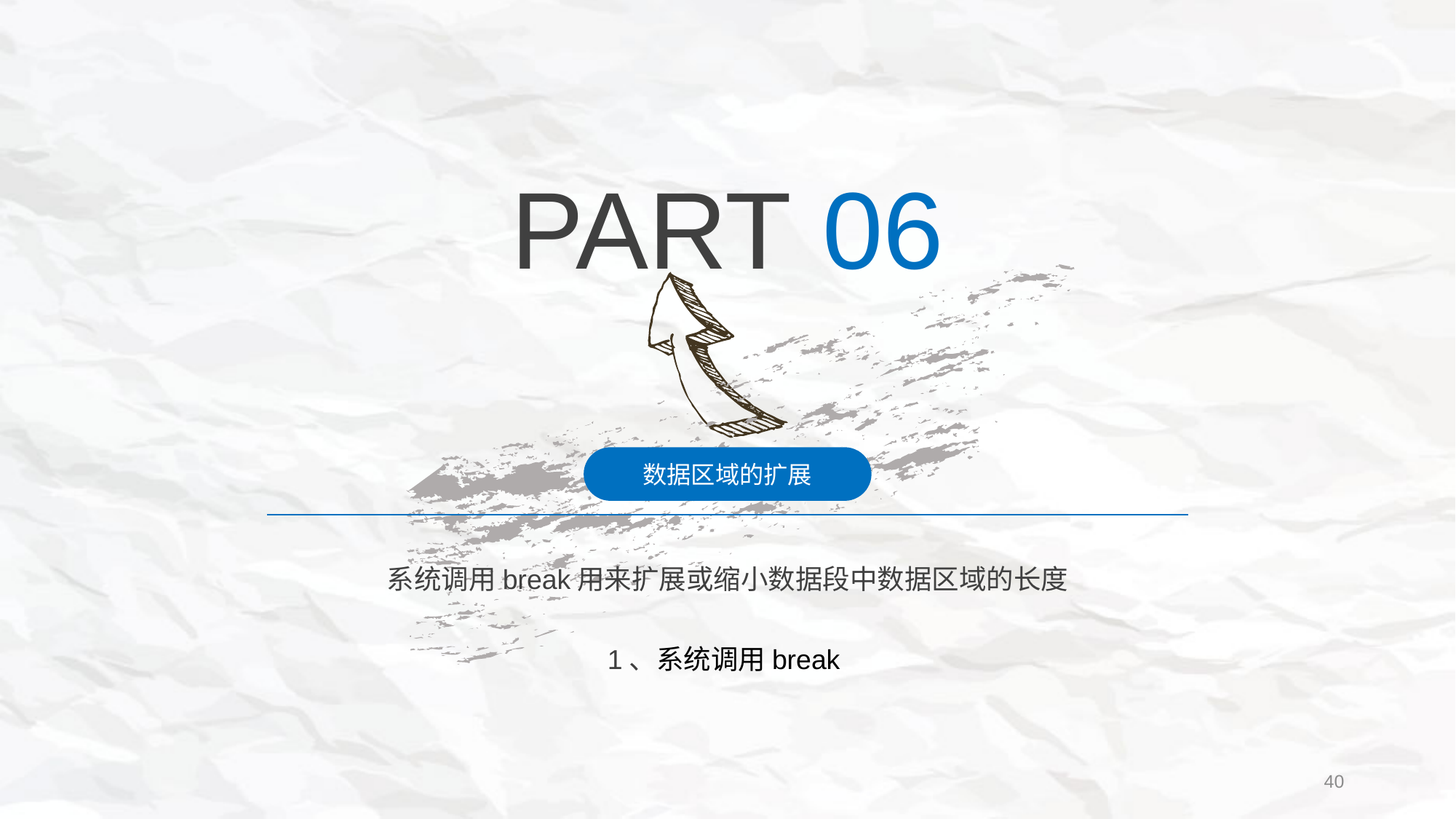

PART 06

数据区域的扩展
系统调用​break​用来扩展或缩小数据段中数据区域的长度
1、系统调用break
40